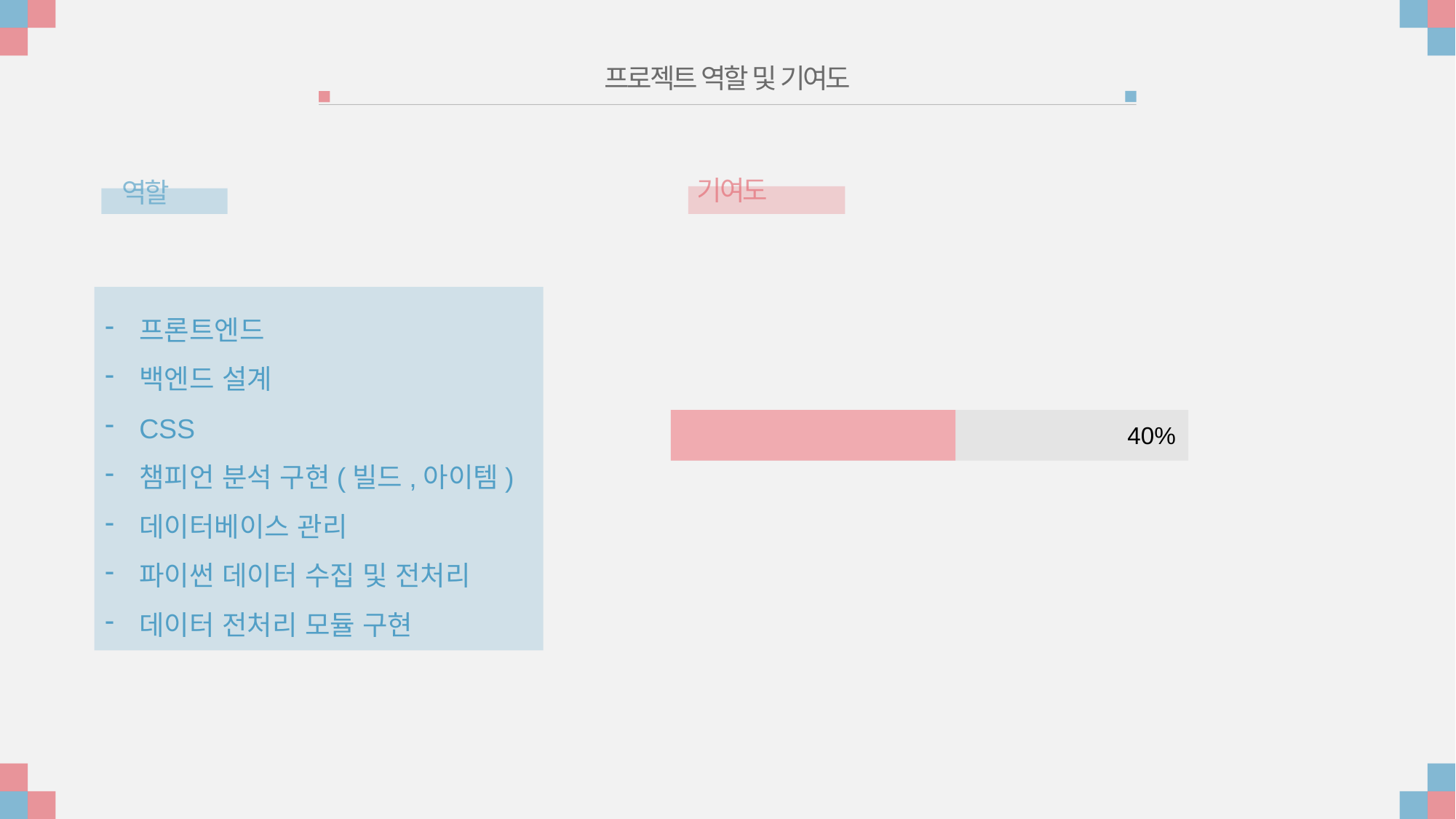

프로젝트 역할 및 기여도

기여도

역할

프론트엔드
백엔드 설계
CSS
챔피언 분석 구현(빌드,아이템)
데이터베이스 관리
파이썬 데이터 수집 및 전처리
데이터 전처리 모듈 구현

40%